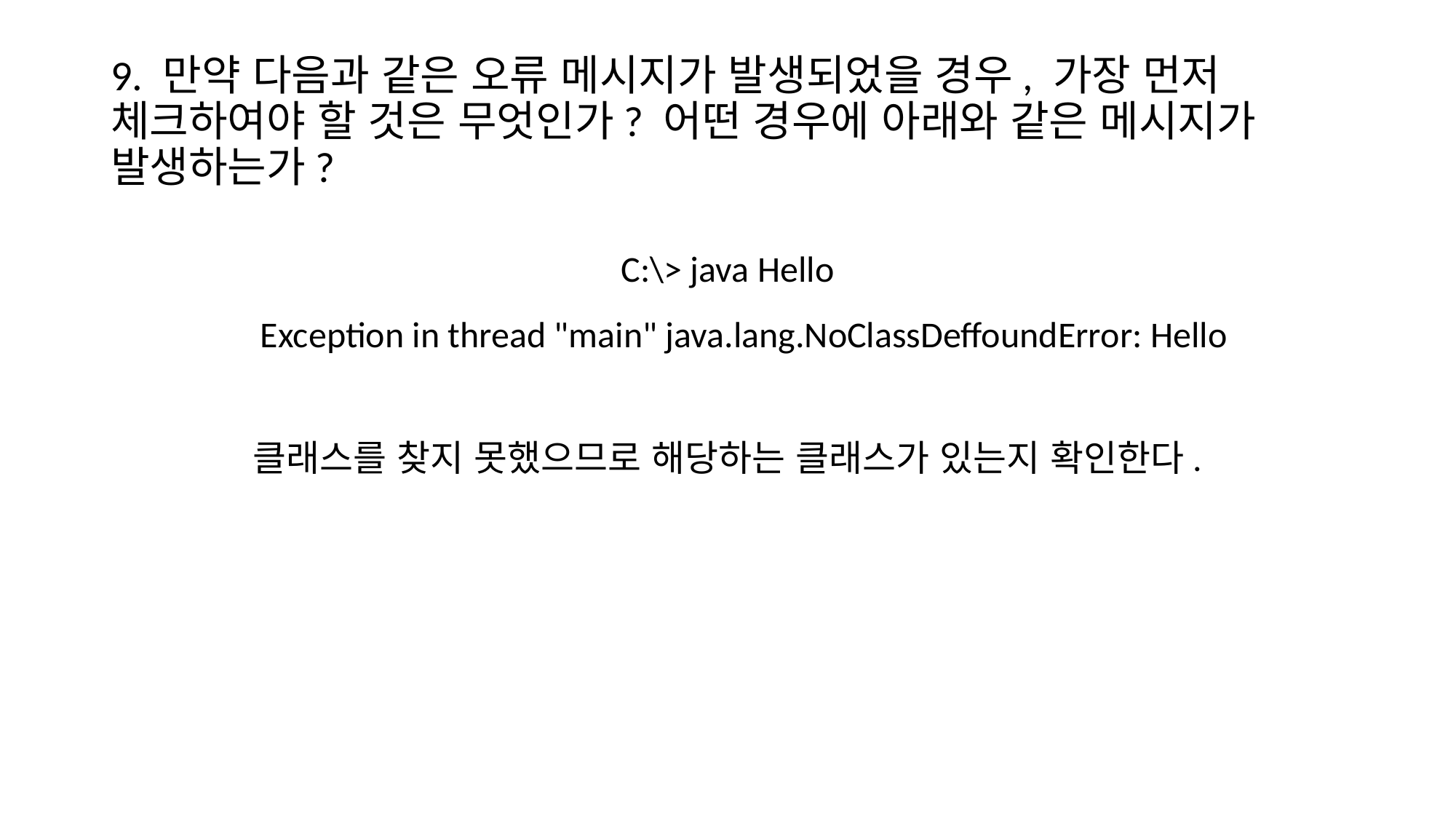

# 9. 만약 다음과 같은 오류 메시지가 발생되었을 경우, 가장 먼저 체크하여야 할 것은 무엇인가? 어떤 경우에 아래와 같은 메시지가 발생하는가?
C:\> java Hello
    Exception in thread "main" java.lang.NoClassDeffoundError: Hello
클래스를 찾지 못했으므로 해당하는 클래스가 있는지 확인한다.